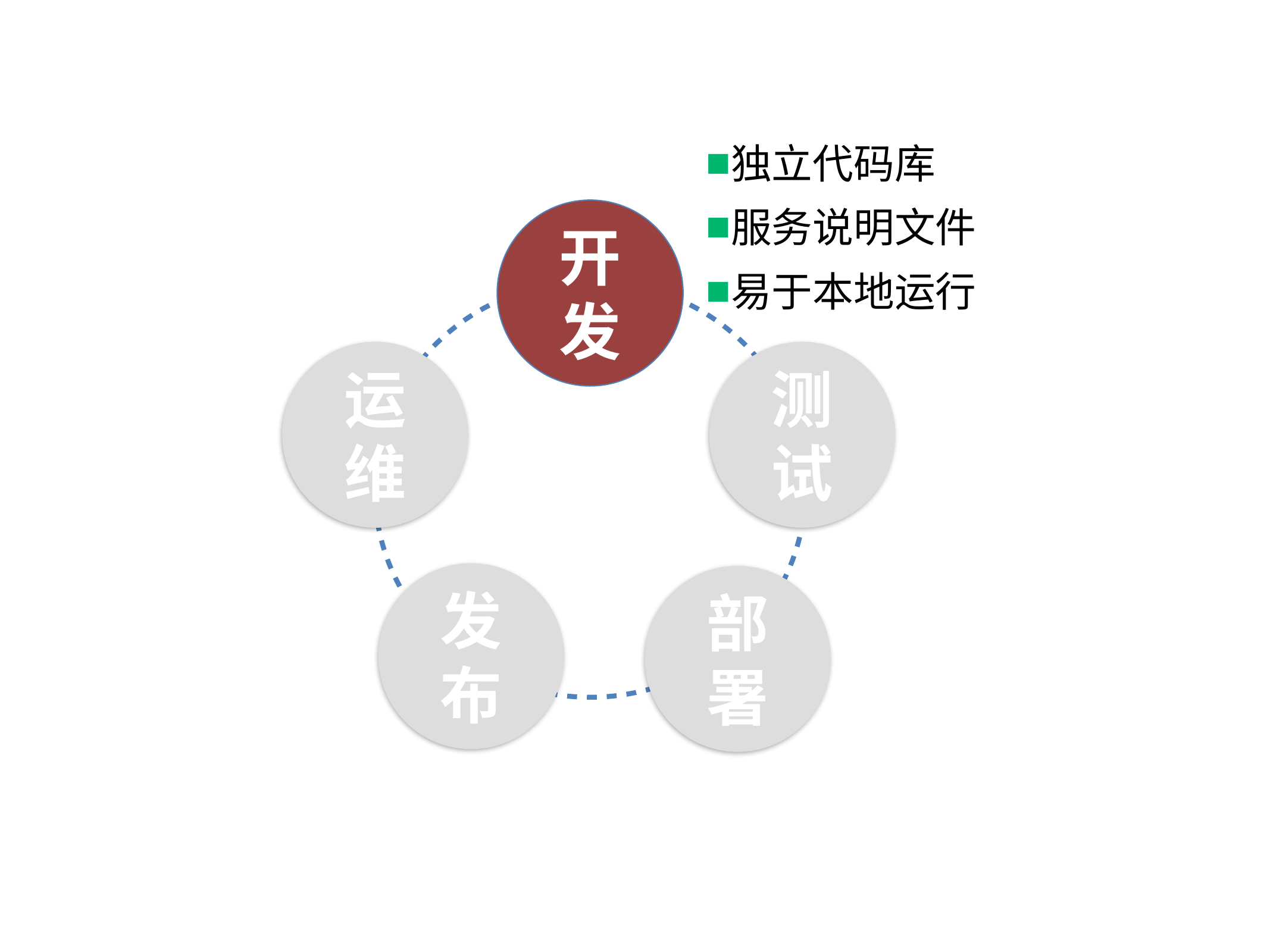

独立代码库
服务说明文件
易于本地运行
开发

运维
测试
发布
部署
开发实践
87